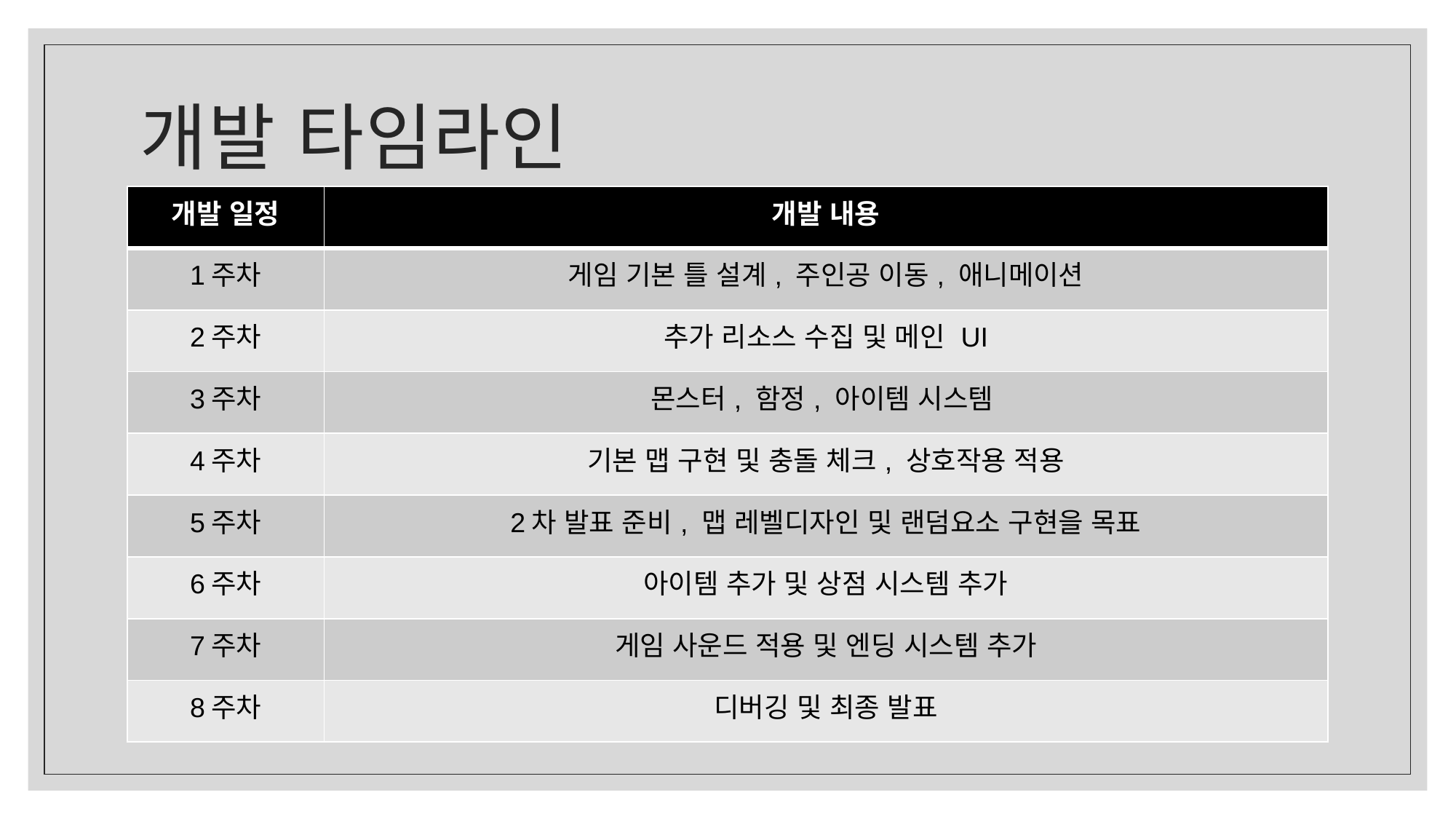

# 개발 타임라인
| 개발 일정 | 개발 내용 |
| --- | --- |
| 1주차 | 게임 기본 틀 설계, 주인공 이동, 애니메이션 |
| 2주차 | 추가 리소스 수집 및 메인 UI |
| 3주차 | 몬스터, 함정, 아이템 시스템 |
| 4주차 | 기본 맵 구현 및 충돌 체크, 상호작용 적용 |
| 5주차 | 2차 발표 준비, 맵 레벨디자인 및 랜덤요소 구현을 목표 |
| 6주차 | 아이템 추가 및 상점 시스템 추가 |
| 7주차 | 게임 사운드 적용 및 엔딩 시스템 추가 |
| 8주차 | 디버깅 및 최종 발표 |